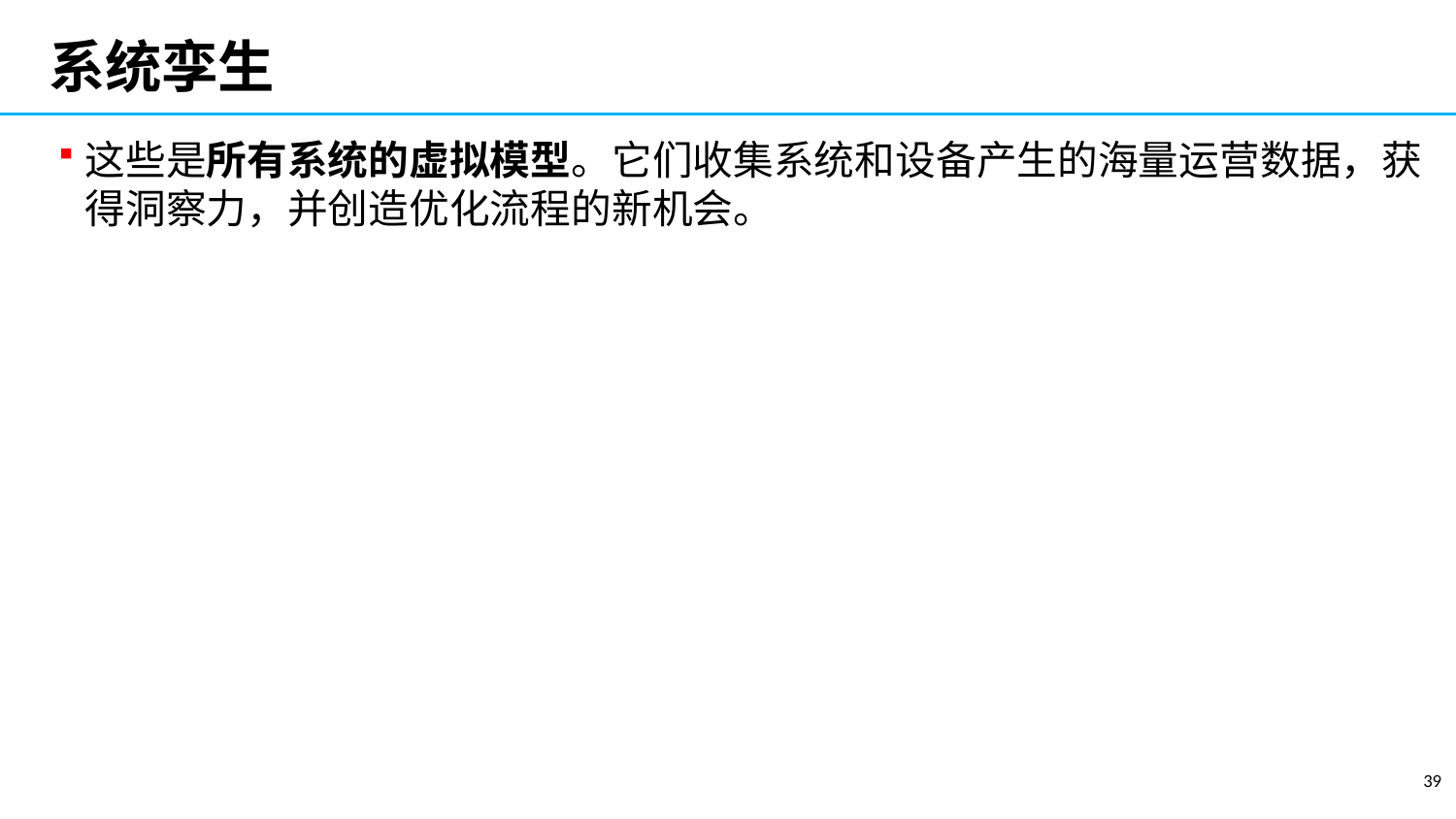

# 系统孪生

这些是所有系统的虚拟模型。它们收集系统和设备产生的海量运营数据，获得洞察力，并创造优化流程的新机会。
39